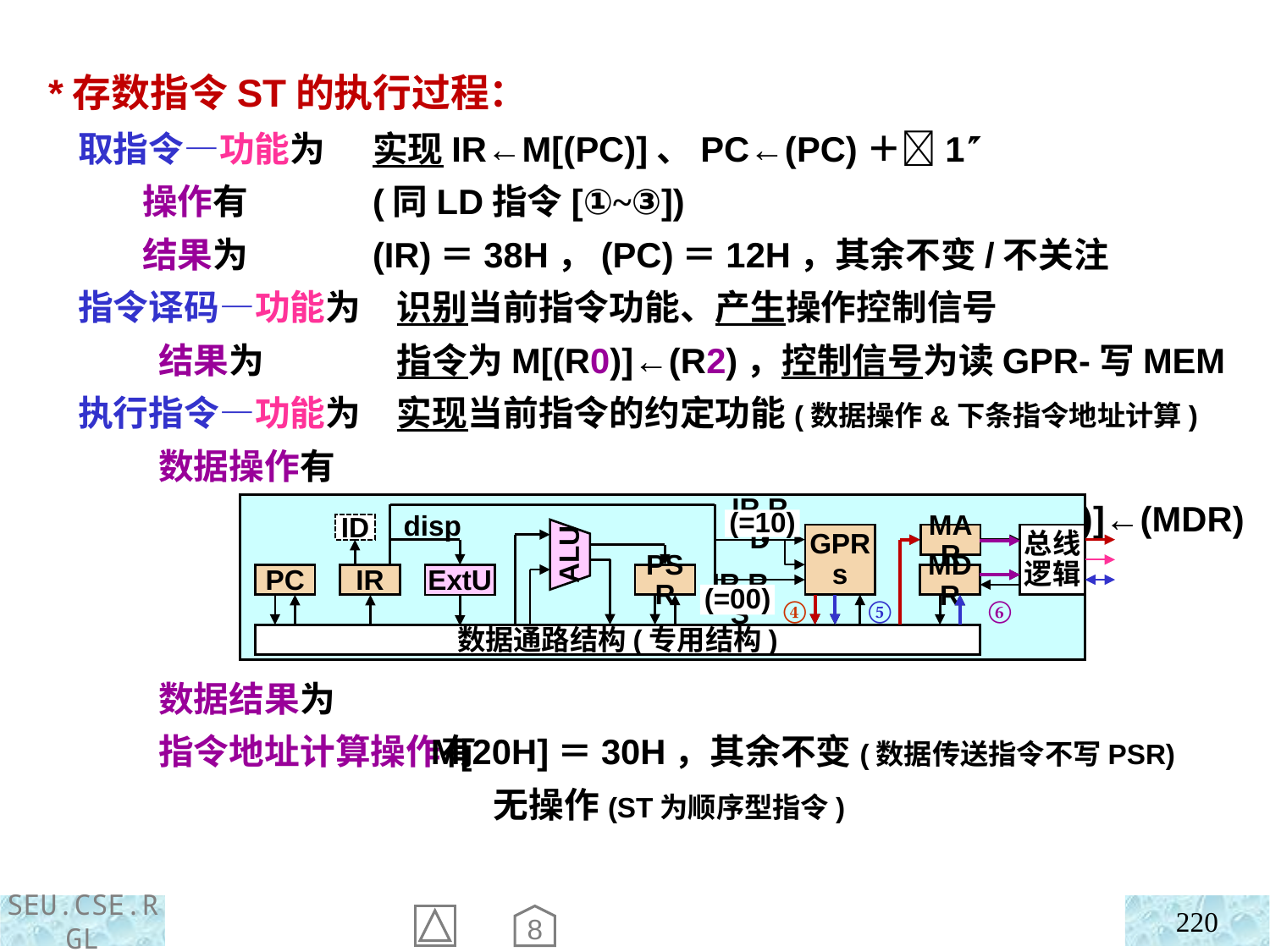

*存数指令ST的执行过程：
    取指令—功能为
            操作有
            结果为
    指令译码—功能为
              结果为
    执行指令—功能为
              数据操作有

              数据结果为
              指令地址计算操作有
实现IR←M[(PC)]、PC←(PC)＋″1″
(同LD指令[①~③])
(IR)＝38H，(PC)＝12H，其余不变/不关注
  识别当前指令功能、产生操作控制信号
  指令为M[(R0)]←(R2)，控制信号为读GPR-写MEM
  实现当前指令的约定功能(数据操作&下条指令地址计算)
      ④MAR←(R0)，⑤MDR←(R2)，⑥M[(MAR)]←(MDR)

      M[20H]＝30H，其余不变(数据传送指令不写PSR)
              无操作(ST为顺序型指令)

IR.RD
ID
disp
GPRs
MAR
总线逻辑
ALU
PSR
PC
IR
MDR
ExtU
IR.RS
数据通路结构(专用结构)
(=10)
(=00)
④
⑤
⑥
220

8